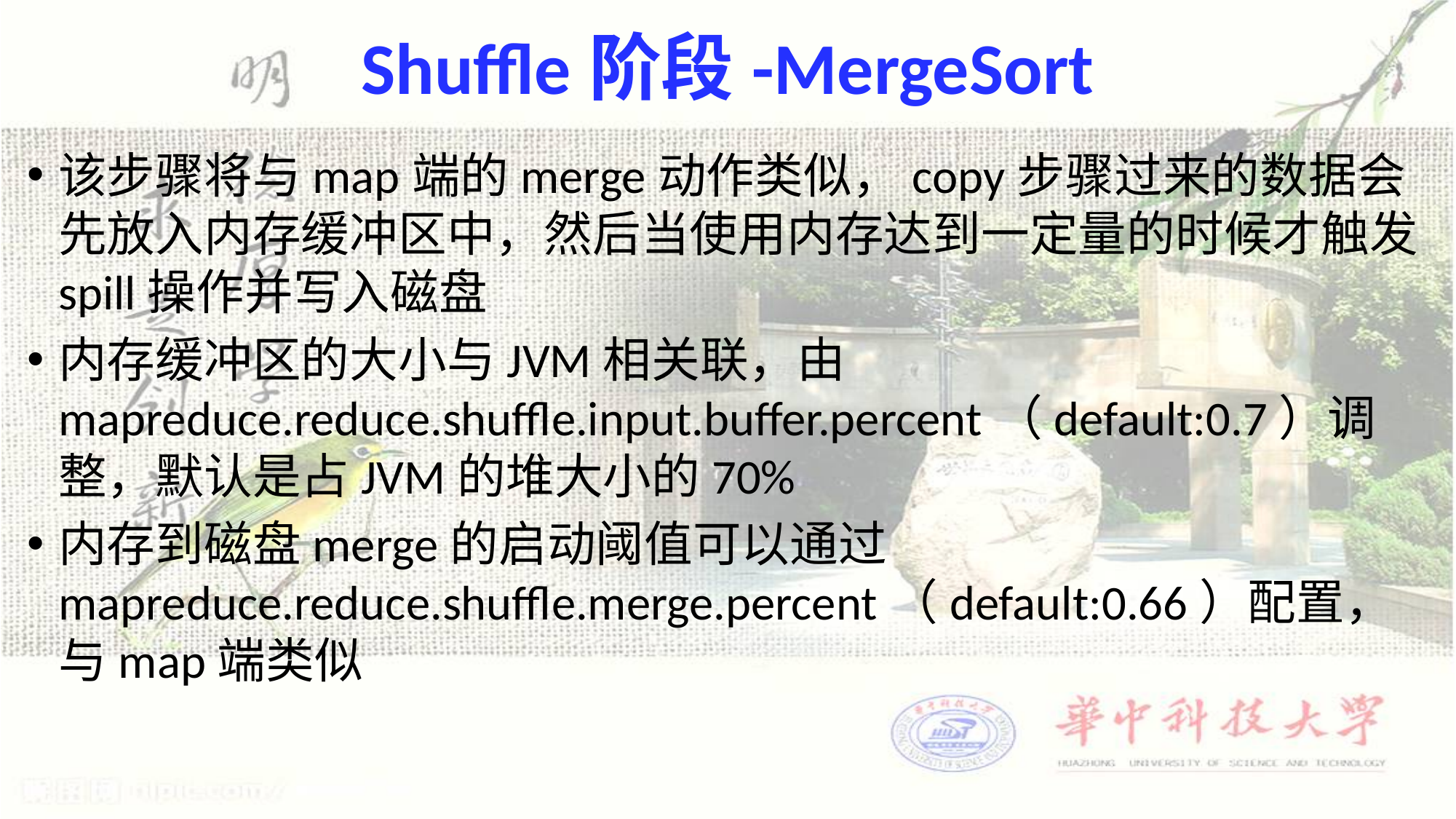

# Shuffle阶段-MergeSort
该步骤将与map端的merge动作类似，copy步骤过来的数据会先放入内存缓冲区中，然后当使用内存达到一定量的时候才触发spill操作并写入磁盘
内存缓冲区的大小与JVM相关联，由mapreduce.reduce.shuffle.input.buffer.percent（default:0.7）调整，默认是占JVM的堆大小的70%
内存到磁盘merge的启动阈值可以通过mapreduce.reduce.shuffle.merge.percent（default:0.66）配置，与map端类似